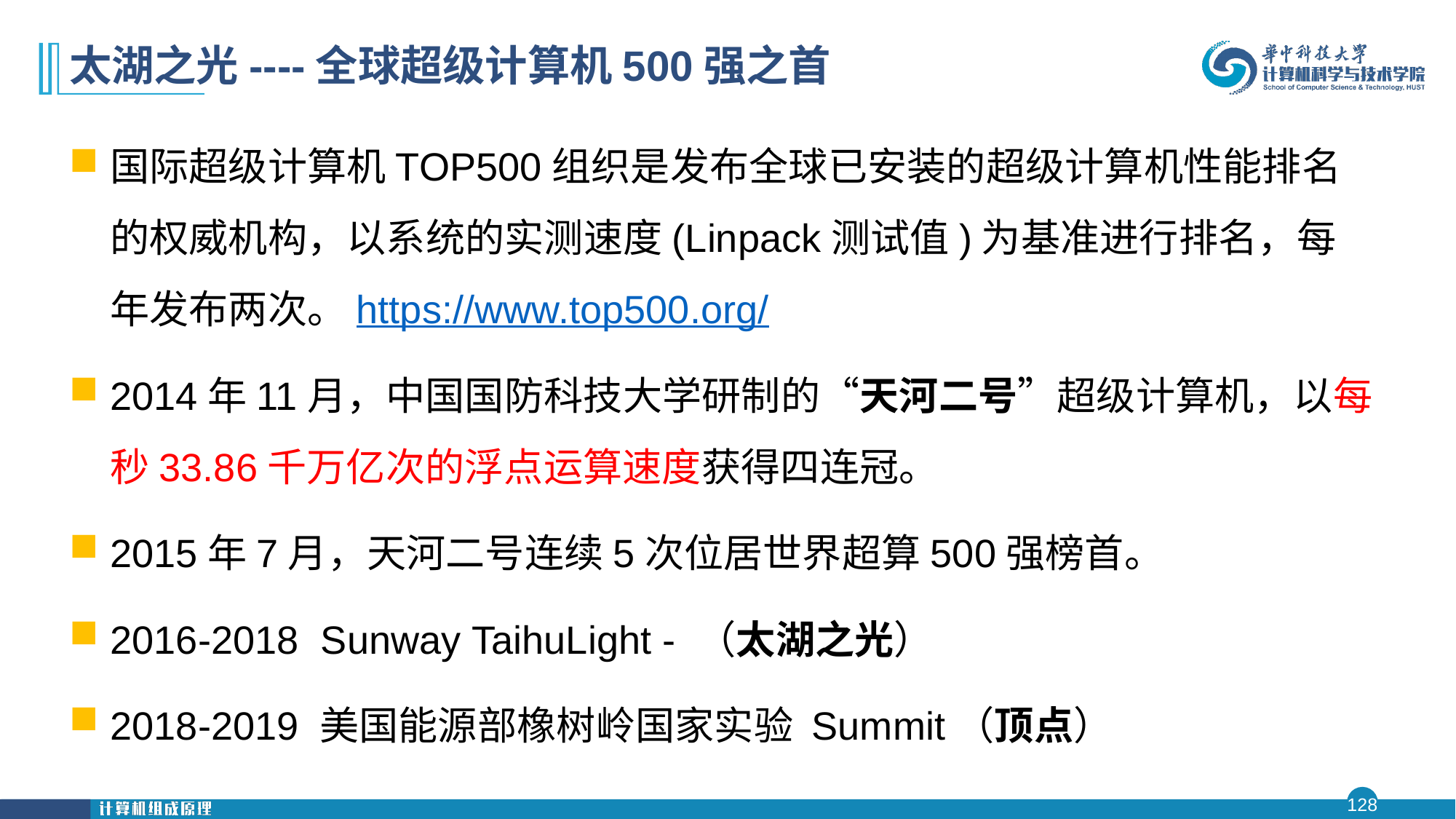

# 太湖之光----全球超级计算机500强之首
国际超级计算机TOP500组织是发布全球已安装的超级计算机性能排名的权威机构，以系统的实测速度(Linpack测试值)为基准进行排名，每年发布两次。https://www.top500.org/
2014年11月，中国国防科技大学研制的“天河二号”超级计算机，以每秒33.86千万亿次的浮点运算速度获得四连冠。
2015年7月，天河二号连续5次位居世界超算500强榜首。
2016-2018  Sunway TaihuLight - （太湖之光）
2018-2019 美国能源部橡树岭国家实验 Summit（顶点）